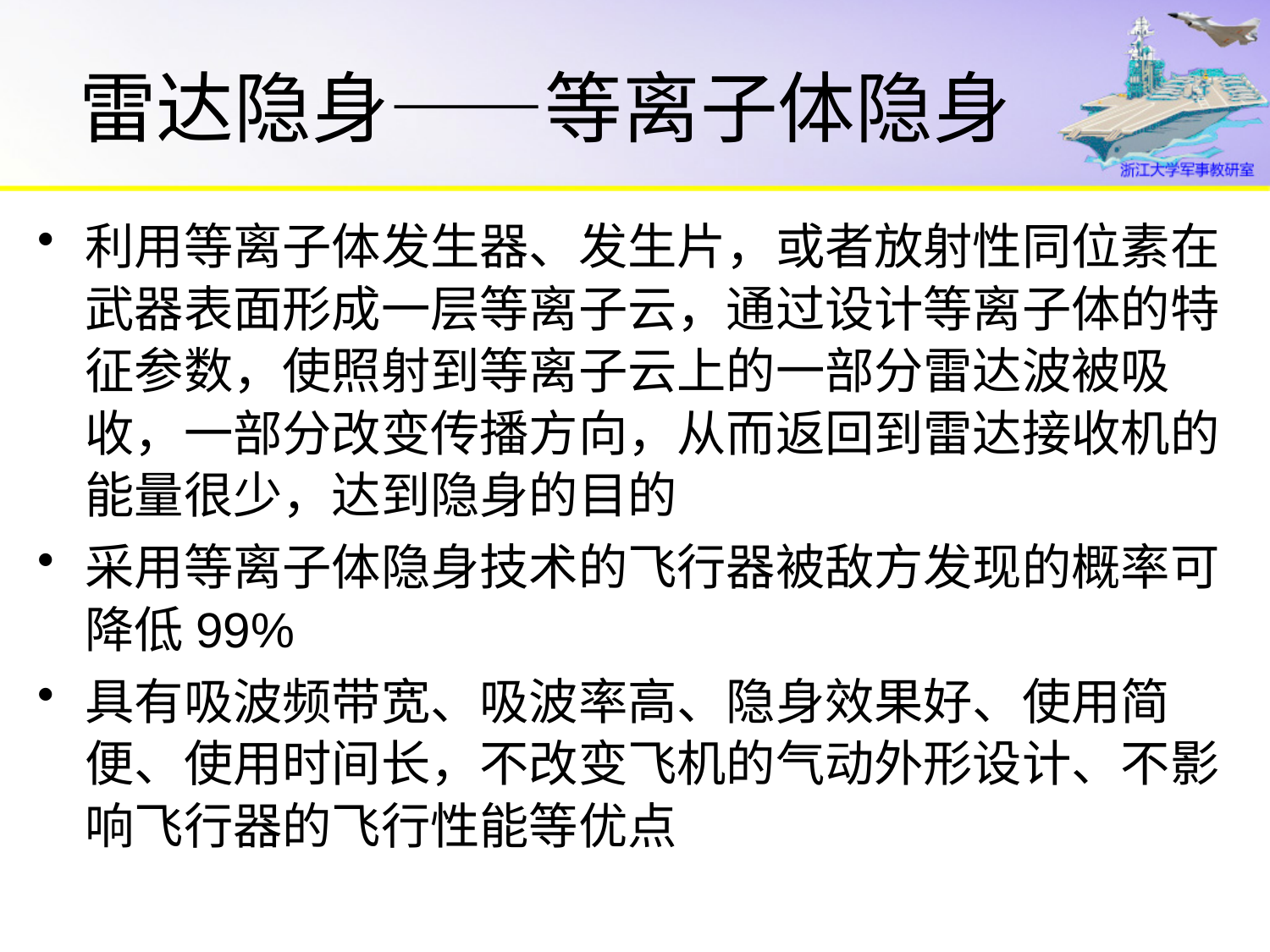

# 雷达隐身——等离子体隐身
利用等离子体发生器、发生片，或者放射性同位素在武器表面形成一层等离子云，通过设计等离子体的特征参数，使照射到等离子云上的一部分雷达波被吸收，一部分改变传播方向，从而返回到雷达接收机的能量很少，达到隐身的目的
采用等离子体隐身技术的飞行器被敌方发现的概率可降低99%
具有吸波频带宽、吸波率高、隐身效果好、使用简便、使用时间长，不改变飞机的气动外形设计、不影响飞行器的飞行性能等优点